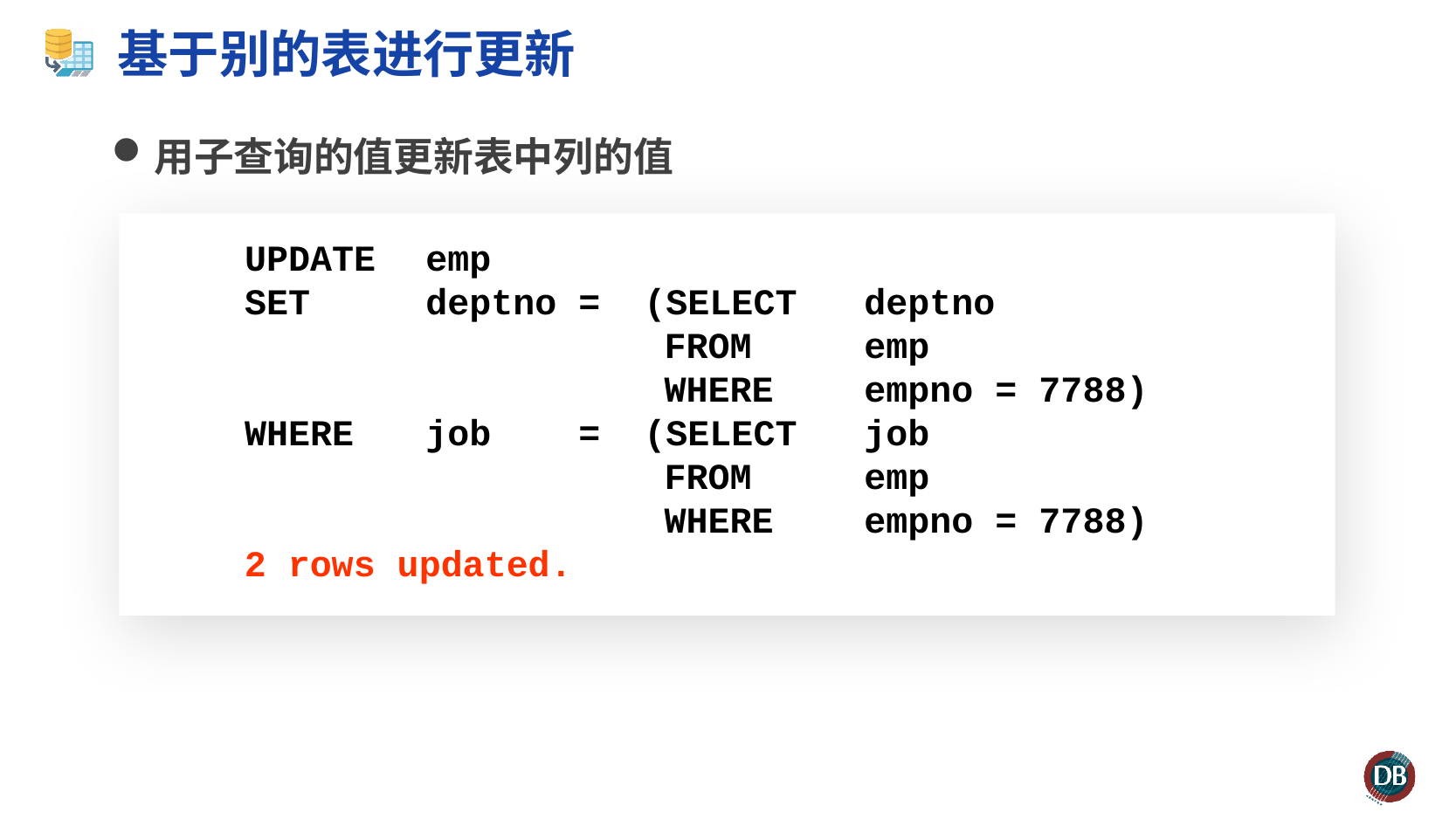

# 基于别的表进行更新
用子查询的值更新表中列的值

  	UPDATE	emp
  	SET	deptno =  (SELECT	deptno
  			FROM	emp
  			WHERE	empno = 7788)
  	WHERE	job    =  (SELECT	job
  			FROM	emp
  			WHERE	empno = 7788)
     2 rows updated.